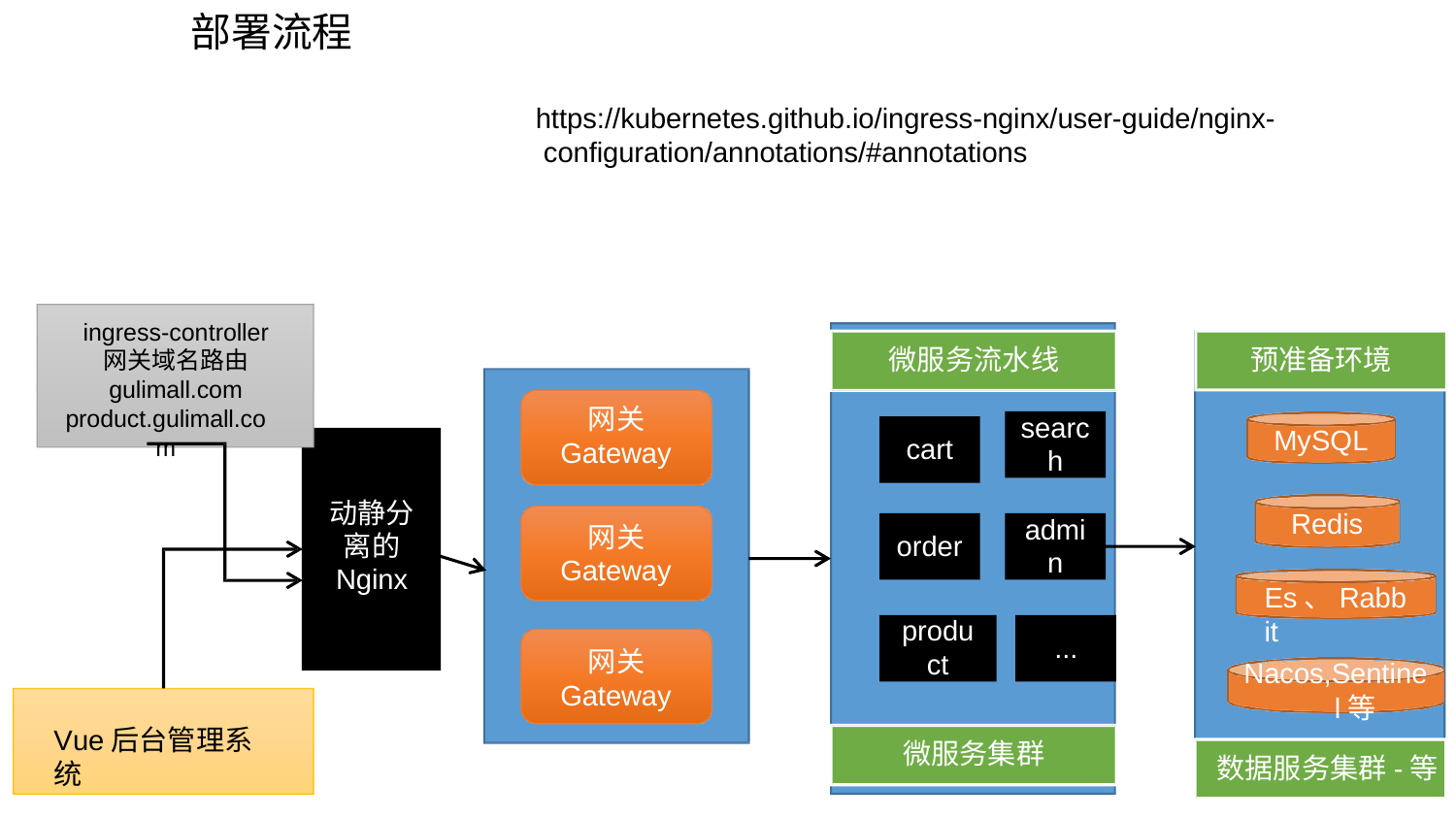

# 部署流程
https://kubernetes.github.io/ingress-nginx/user-guide/nginx-  configuration/annotations/#annotations

ingress-controller 网关域名路由 gulimall.com
product.gulimall.com

微服务流水线

预准备环境

网关
Gateway

网关
Gateway

网关
Gateway

searc
h

cart
MySQL

动静分 离的 Nginx

Redis

Es、Rabbit

order
admi
n

produ
ct
...
Nacos,Sentine   l等

Vue后台管理系统

微服务集群

数据服务集群-等